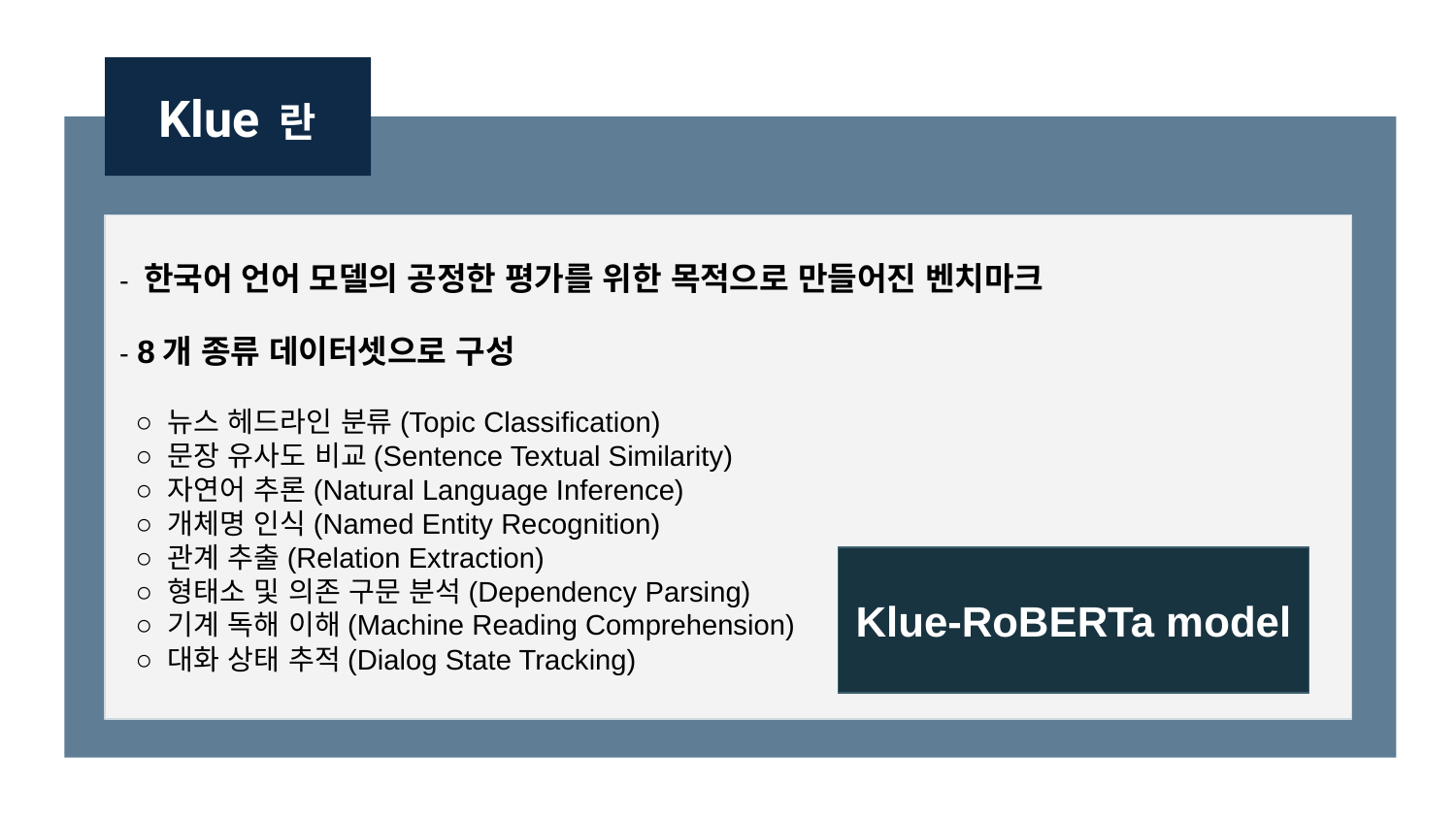

Klue 란

- 한국어 언어 모델의 공정한 평가를 위한 목적으로 만들어진 벤치마크

- 8개 종류 데이터셋으로 구성

  ○ 뉴스 헤드라인 분류(Topic Classification)
  ○ 문장 유사도 비교(Sentence Textual Similarity)
  ○ 자연어 추론(Natural Language Inference)
  ○ 개체명 인식(Named Entity Recognition)
  ○ 관계 추출(Relation Extraction)
  ○ 형태소 및 의존 구문 분석(Dependency Parsing)
  ○ 기계 독해 이해(Machine Reading Comprehension)
  ○ 대화 상태 추적(Dialog State Tracking)
Klue-RoBERTa model